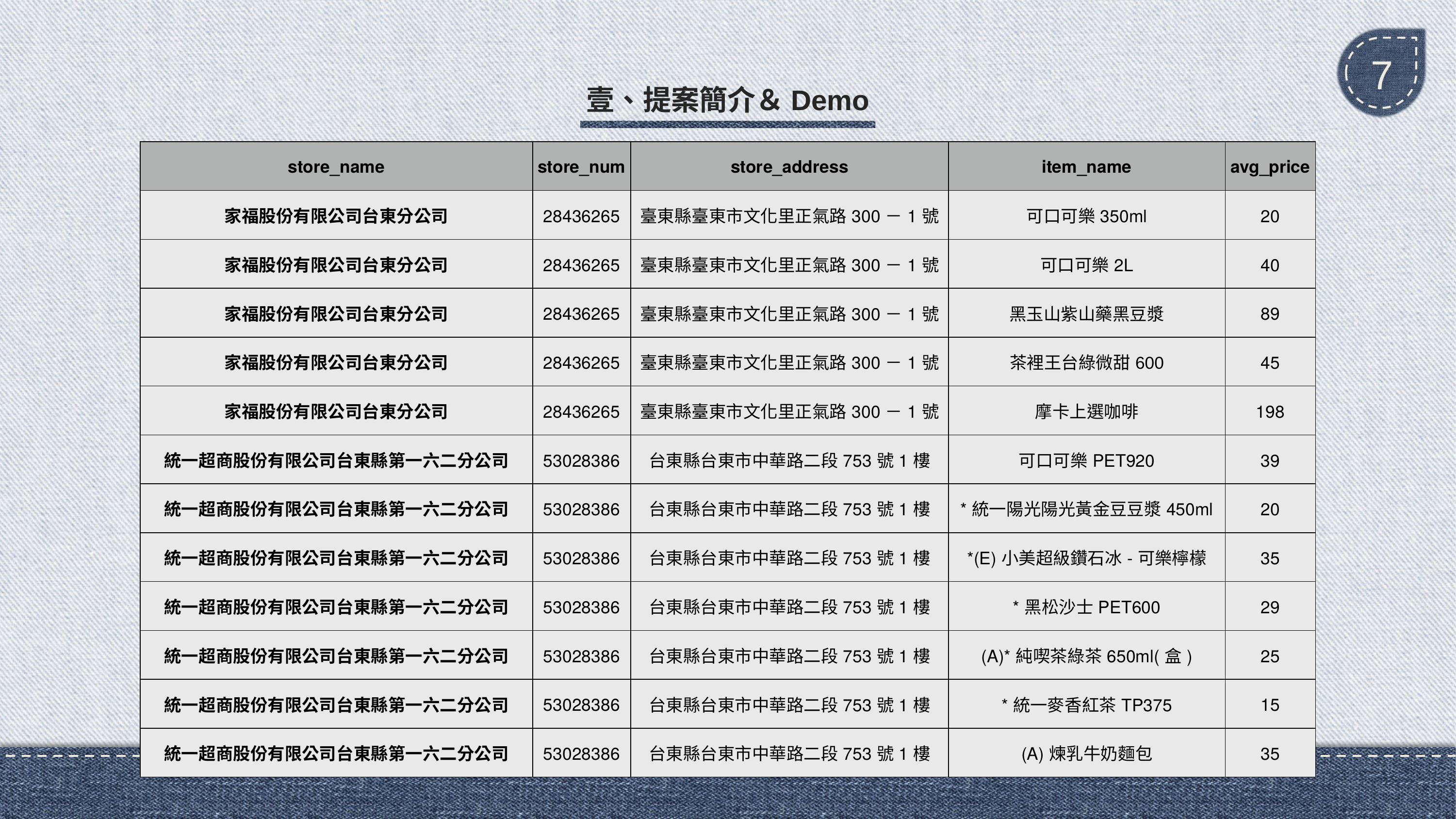

7
壹、提案簡介＆Demo
| store\_name | store\_num | store\_address | item\_name | avg\_price |
| --- | --- | --- | --- | --- |
| 家福股份有限公司台東分公司 | 28436265 | 臺東縣臺東市文化里正氣路300－1號 | 可口可樂350ml | 20 |
| 家福股份有限公司台東分公司 | 28436265 | 臺東縣臺東市文化里正氣路300－1號 | 可口可樂2L | 40 |
| 家福股份有限公司台東分公司 | 28436265 | 臺東縣臺東市文化里正氣路300－1號 | 黑玉山紫山藥黑豆漿 | 89 |
| 家福股份有限公司台東分公司 | 28436265 | 臺東縣臺東市文化里正氣路300－1號 | 茶裡王台綠微甜600 | 45 |
| 家福股份有限公司台東分公司 | 28436265 | 臺東縣臺東市文化里正氣路300－1號 | 摩卡上選咖啡 | 198 |
| 統一超商股份有限公司台東縣第一六二分公司 | 53028386 | 台東縣台東市中華路二段753號1樓 | 可口可樂PET920 | 39 |
| 統一超商股份有限公司台東縣第一六二分公司 | 53028386 | 台東縣台東市中華路二段753號1樓 | \*統一陽光陽光黃金豆豆漿450ml | 20 |
| 統一超商股份有限公司台東縣第一六二分公司 | 53028386 | 台東縣台東市中華路二段753號1樓 | \*(E)小美超級鑽石冰-可樂檸檬 | 35 |
| 統一超商股份有限公司台東縣第一六二分公司 | 53028386 | 台東縣台東市中華路二段753號1樓 | \*黑松沙士PET600 | 29 |
| 統一超商股份有限公司台東縣第一六二分公司 | 53028386 | 台東縣台東市中華路二段753號1樓 | (A)\*純喫茶綠茶650ml(盒) | 25 |
| 統一超商股份有限公司台東縣第一六二分公司 | 53028386 | 台東縣台東市中華路二段753號1樓 | \*統一麥香紅茶TP375 | 15 |
| 統一超商股份有限公司台東縣第一六二分公司 | 53028386 | 台東縣台東市中華路二段753號1樓 | (A)煉乳牛奶麵包 | 35 |